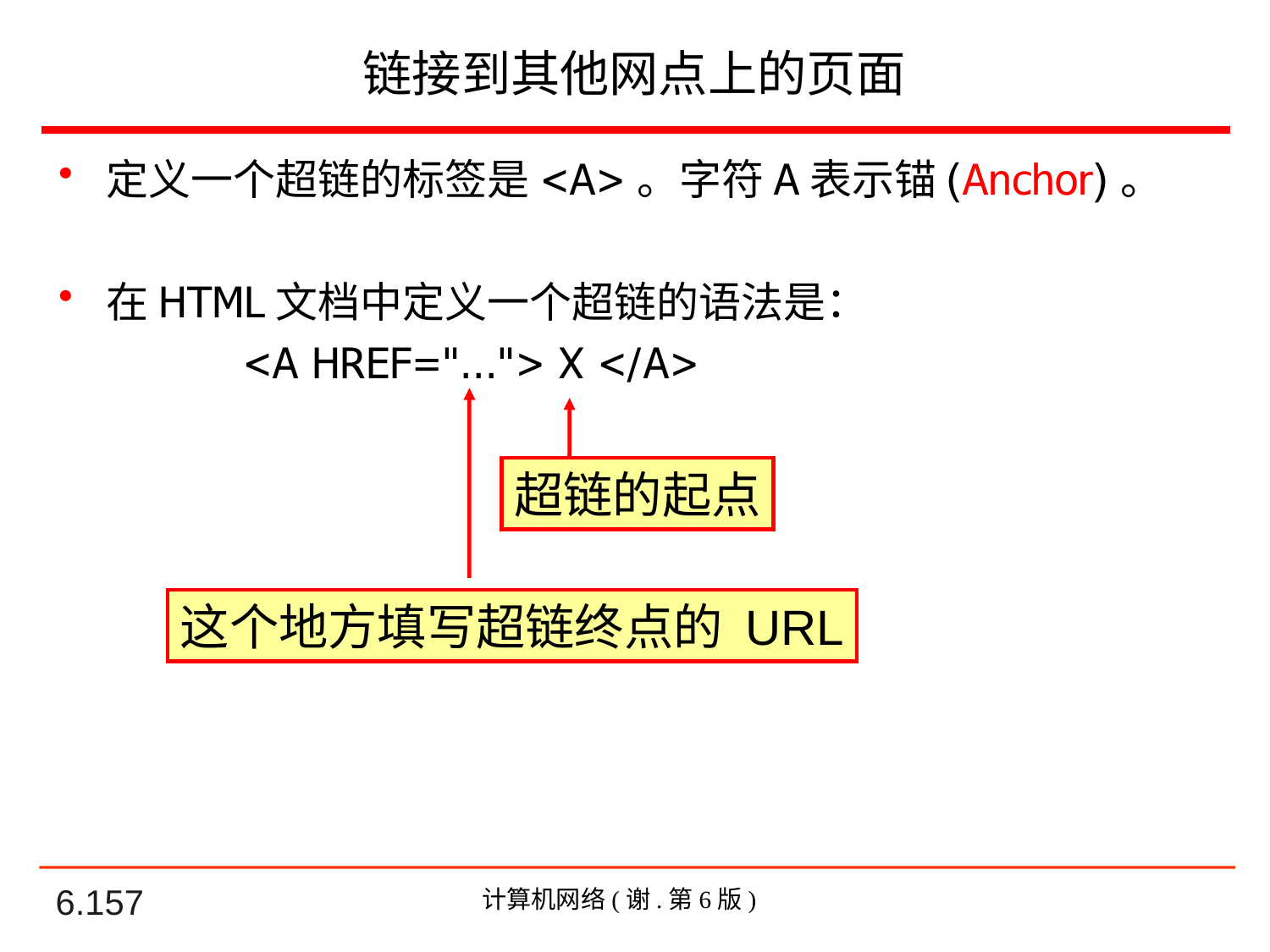

# 链接到其他网点上的页面
定义一个超链的标签是<A>。字符A表示锚(Anchor)。

在HTML文档中定义一个超链的语法是：
              <A HREF="..."> X </A>

超链的起点
这个地方填写超链终点的 URL